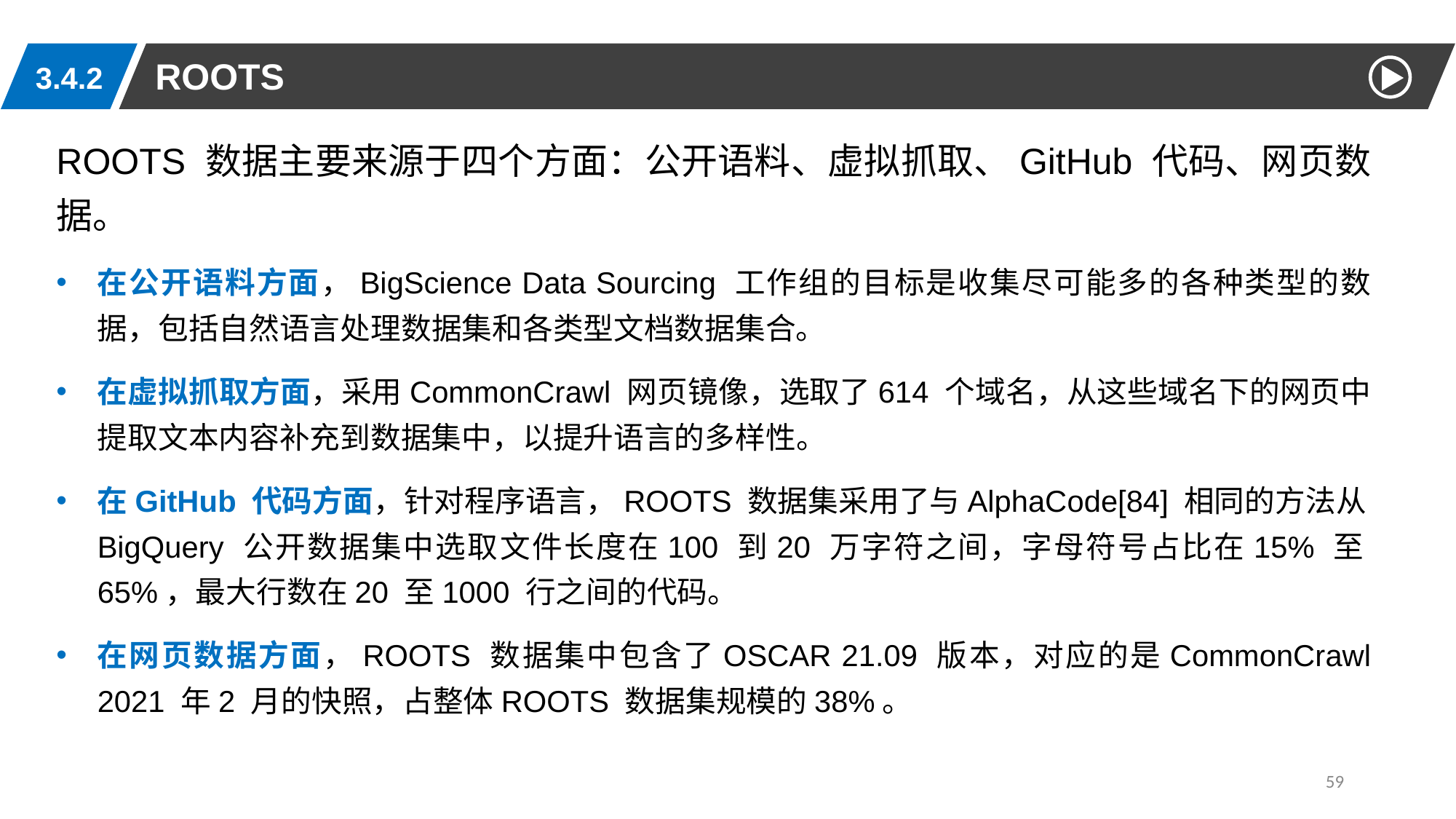

ROOTS
3.4.2

ROOTS 数据主要来源于四个方面：公开语料、虚拟抓取、GitHub 代码、网页数据。
在公开语料方面，BigScience Data Sourcing 工作组的目标是收集尽可能多的各种类型的数据，包括自然语言处理数据集和各类型文档数据集合。
在虚拟抓取方面，采用CommonCrawl 网页镜像，选取了614 个域名，从这些域名下的网页中提取文本内容补充到数据集中，以提升语言的多样性。
在GitHub 代码方面，针对程序语言，ROOTS 数据集采用了与AlphaCode[84] 相同的方法从BigQuery 公开数据集中选取文件长度在100 到20 万字符之间，字母符号占比在15% 至65%，最大行数在20 至1000 行之间的代码。
在网页数据方面，ROOTS 数据集中包含了OSCAR 21.09 版本，对应的是CommonCrawl 2021 年2 月的快照，占整体ROOTS 数据集规模的38%。
59